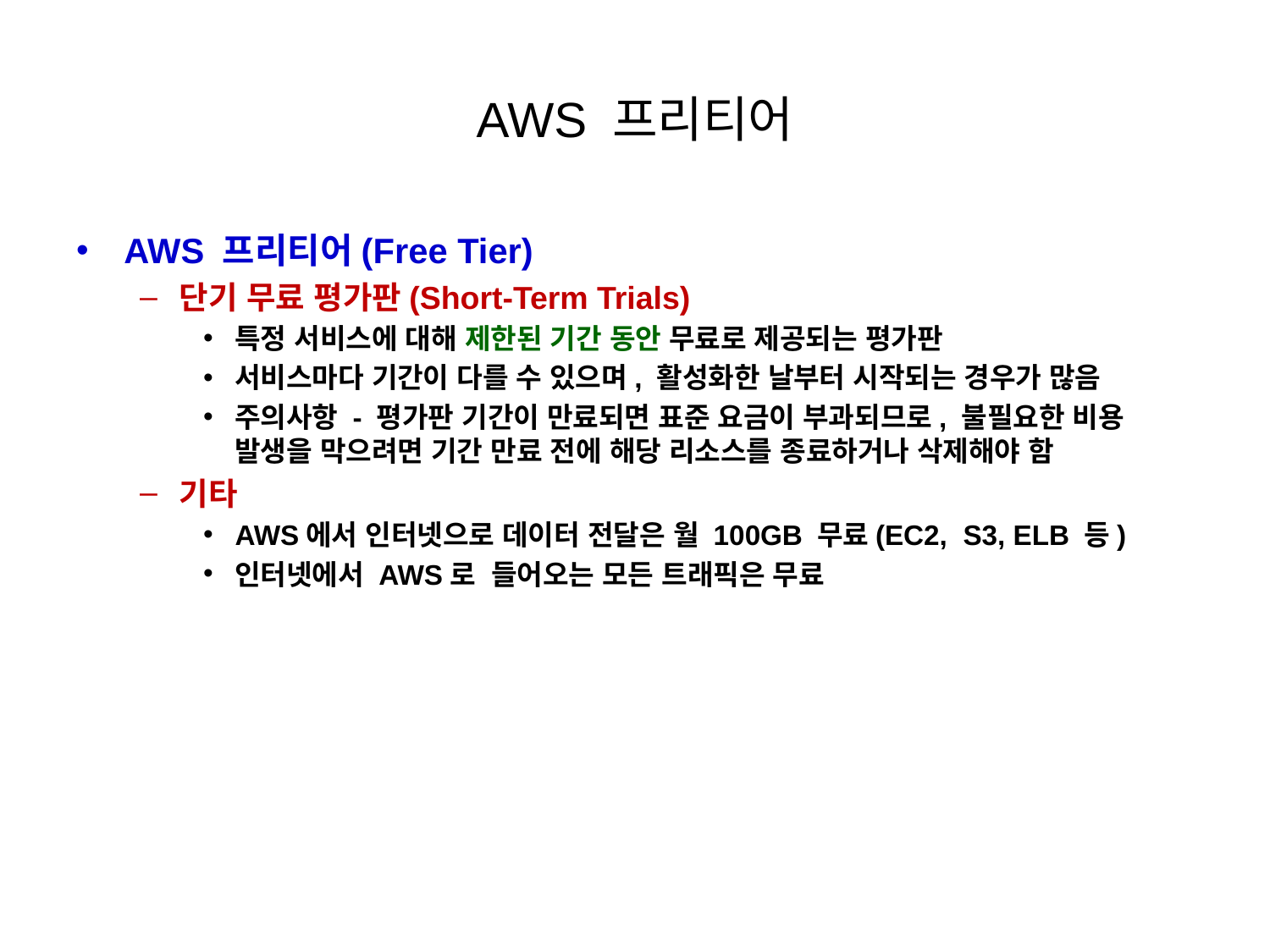

# AWS 프리티어
AWS 프리티어(Free Tier)
단기 무료 평가판(Short-Term Trials)
특정 서비스에 대해 제한된 기간 동안 무료로 제공되는 평가판
서비스마다 기간이 다를 수 있으며, 활성화한 날부터 시작되는 경우가 많음
주의사항 - 평가판 기간이 만료되면 표준 요금이 부과되므로, 불필요한 비용 발생을 막으려면 기간 만료 전에 해당 리소스를 종료하거나 삭제해야 함
기타
AWS에서 인터넷으로 데이터 전달은 월 100GB 무료(EC2,  S3, ELB 등)
인터넷에서 AWS로  들어오는 모든 트래픽은 무료